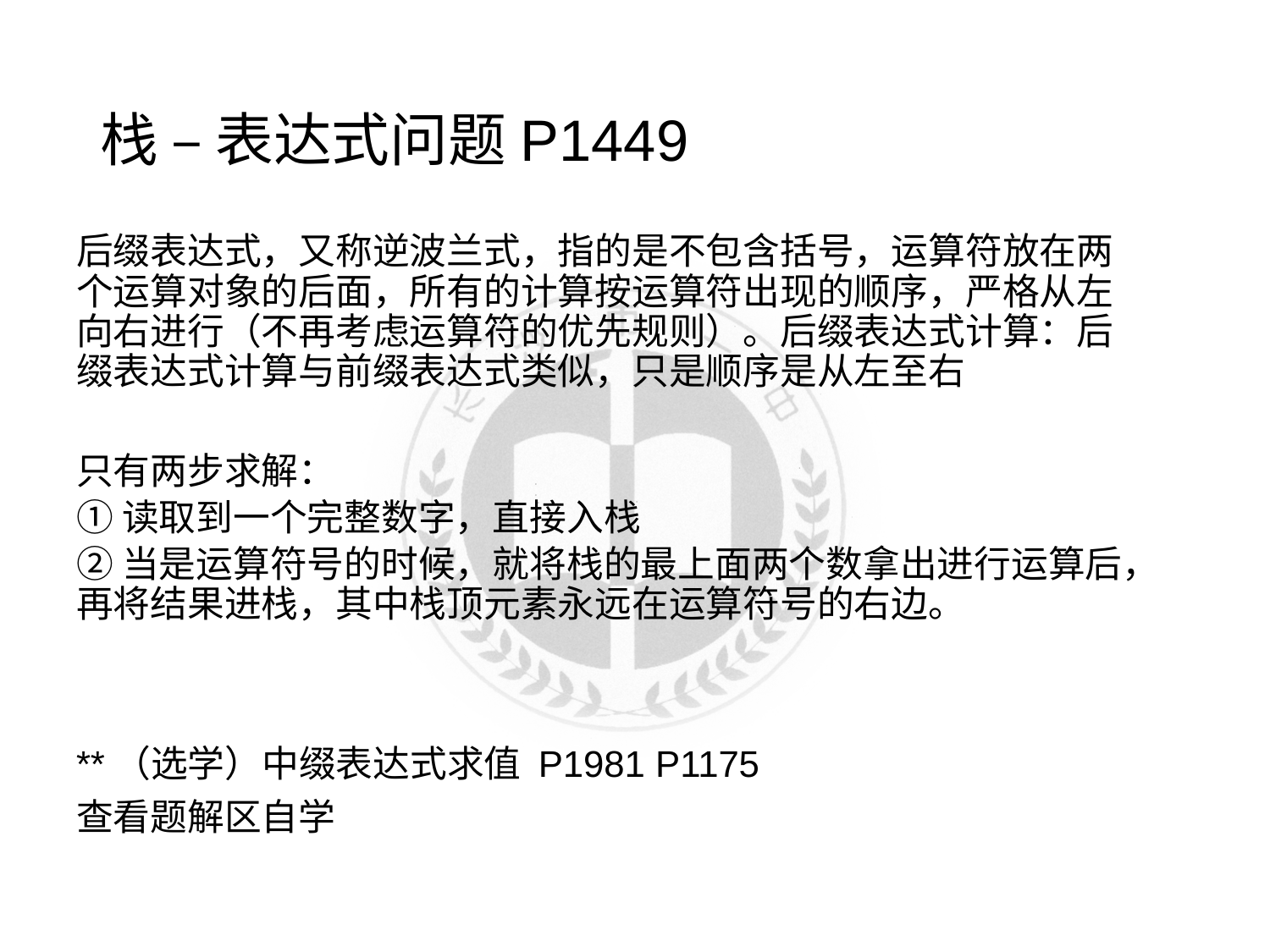

# 栈 – 表达式问题P1449
后缀表达式，又称逆波兰式，指的是不包含括号，运算符放在两个运算对象的后面，所有的计算按运算符出现的顺序，严格从左向右进行（不再考虑运算符的优先规则）。后缀表达式计算：后缀表达式计算与前缀表达式类似，只是顺序是从左至右

只有两步求解：
①读取到一个完整数字，直接入栈
②当是运算符号的时候，就将栈的最上面两个数拿出进行运算后，再将结果进栈，其中栈顶元素永远在运算符号的右边。

**（选学）中缀表达式求值 P1981 P1175
查看题解区自学